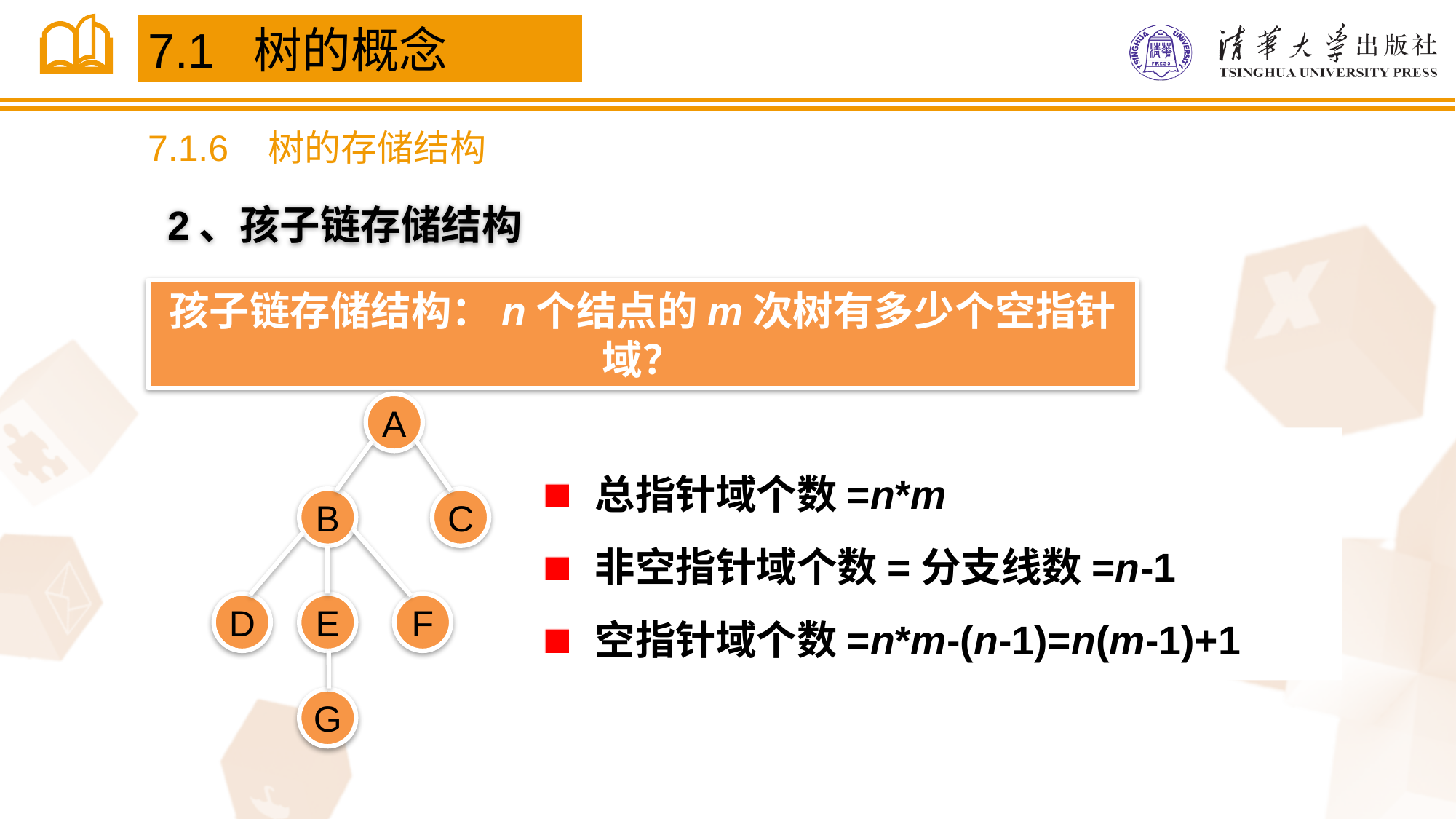

7.1  树的概念
7.1.6   树的存储结构
2、孩子链存储结构
孩子链存储结构：n个结点的m次树有多少个空指针域？
A

B
C

D
E
F

G
总指针域个数=n*m
非空指针域个数=分支线数=n-1
空指针域个数=n*m-(n-1)=n(m-1)+1